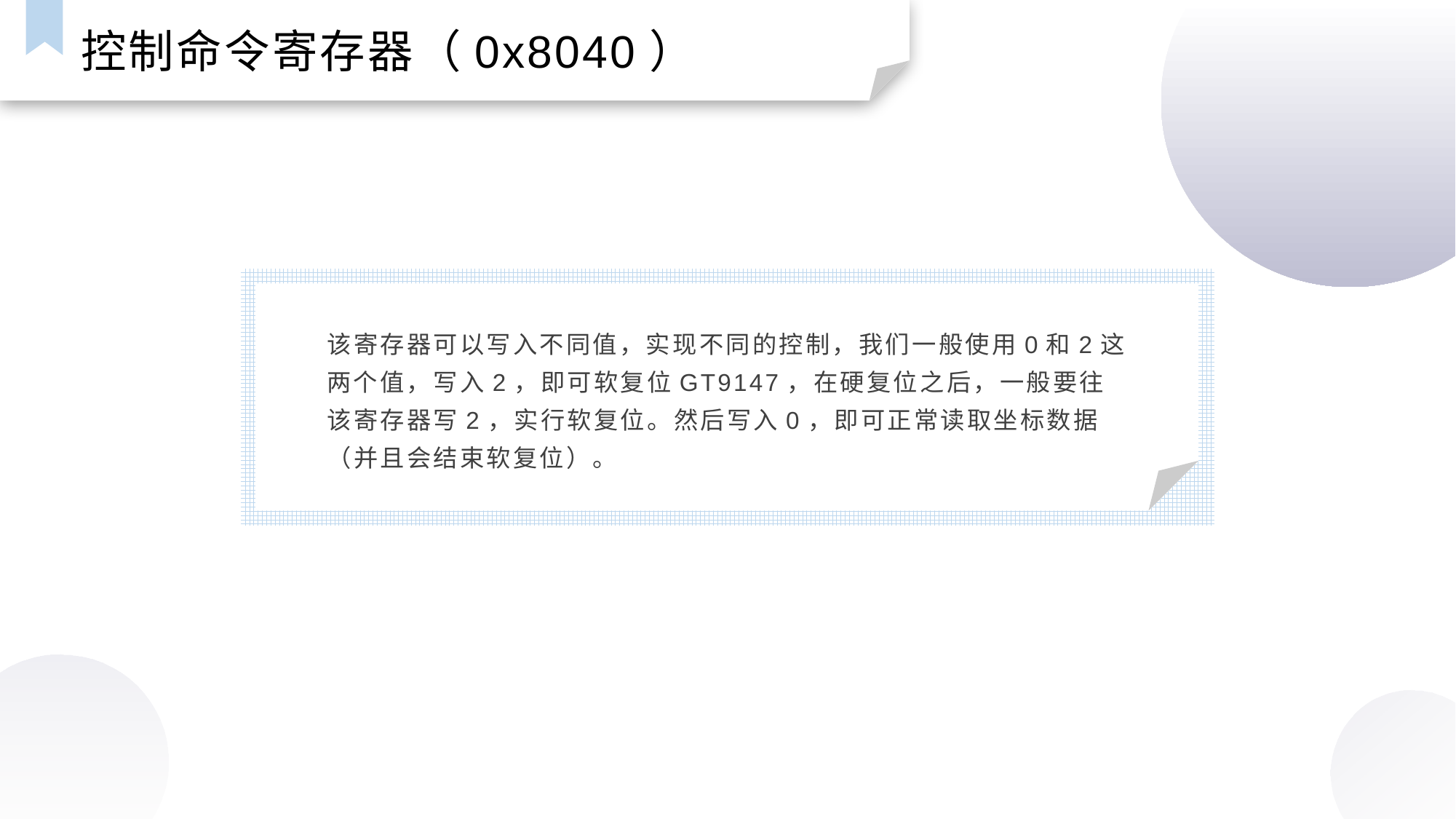

控制命令寄存器（0x8040）

该寄存器可以写入不同值，实现不同的控制，我们一般使用0和2这两个值，写入2，即可软复位GT9147，在硬复位之后，一般要往该寄存器写2，实行软复位。然后写入0，即可正常读取坐标数据（并且会结束软复位）。